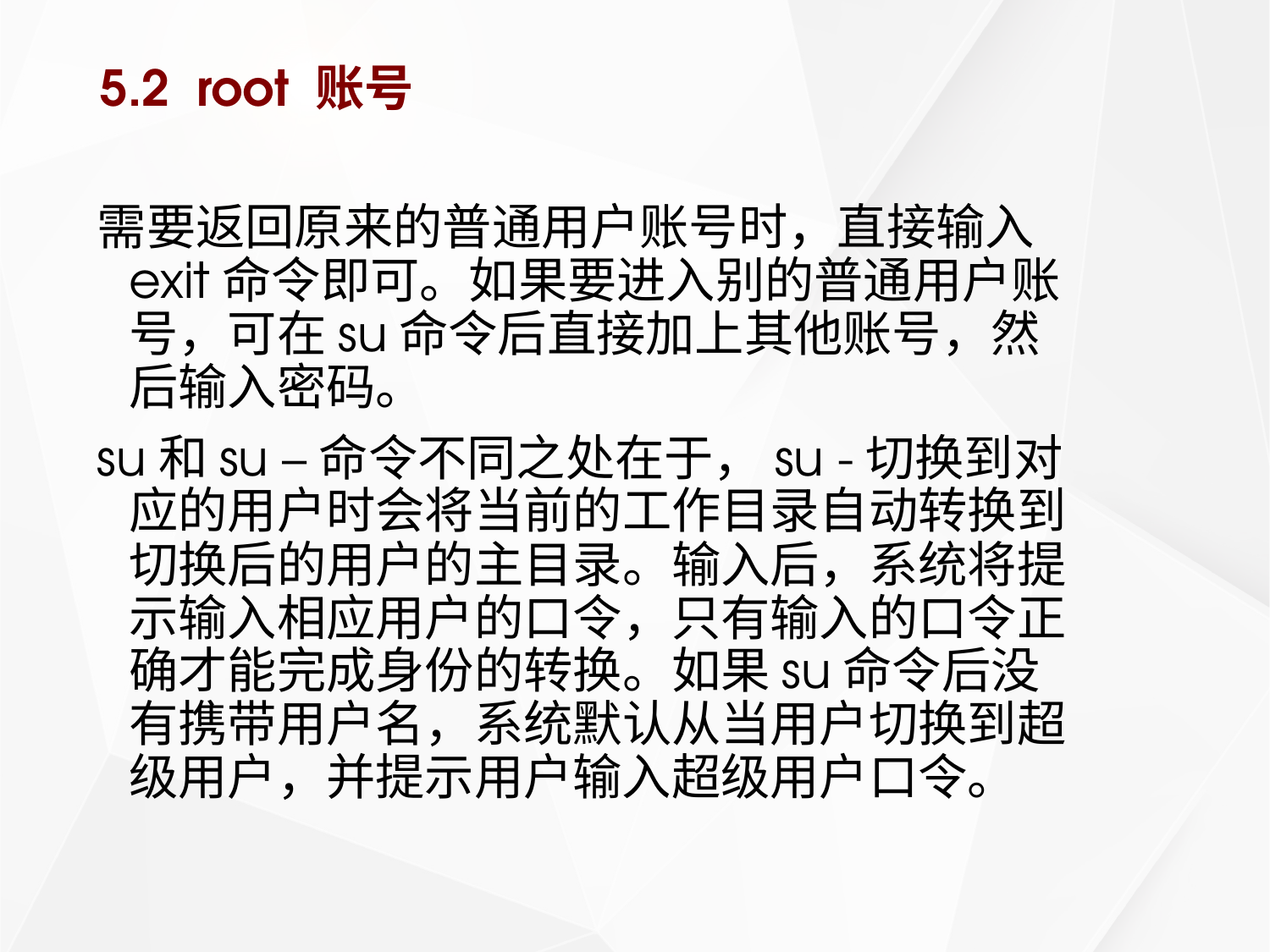

# 5.2  root 账号
需要返回原来的普通用户账号时，直接输入exit命令即可。如果要进入别的普通用户账号，可在su命令后直接加上其他账号，然后输入密码。
su和su –命令不同之处在于，su -切换到对应的用户时会将当前的工作目录自动转换到切换后的用户的主目录。输入后，系统将提示输入相应用户的口令，只有输入的口令正确才能完成身份的转换。如果su命令后没有携带用户名，系统默认从当用户切换到超级用户，并提示用户输入超级用户口令。